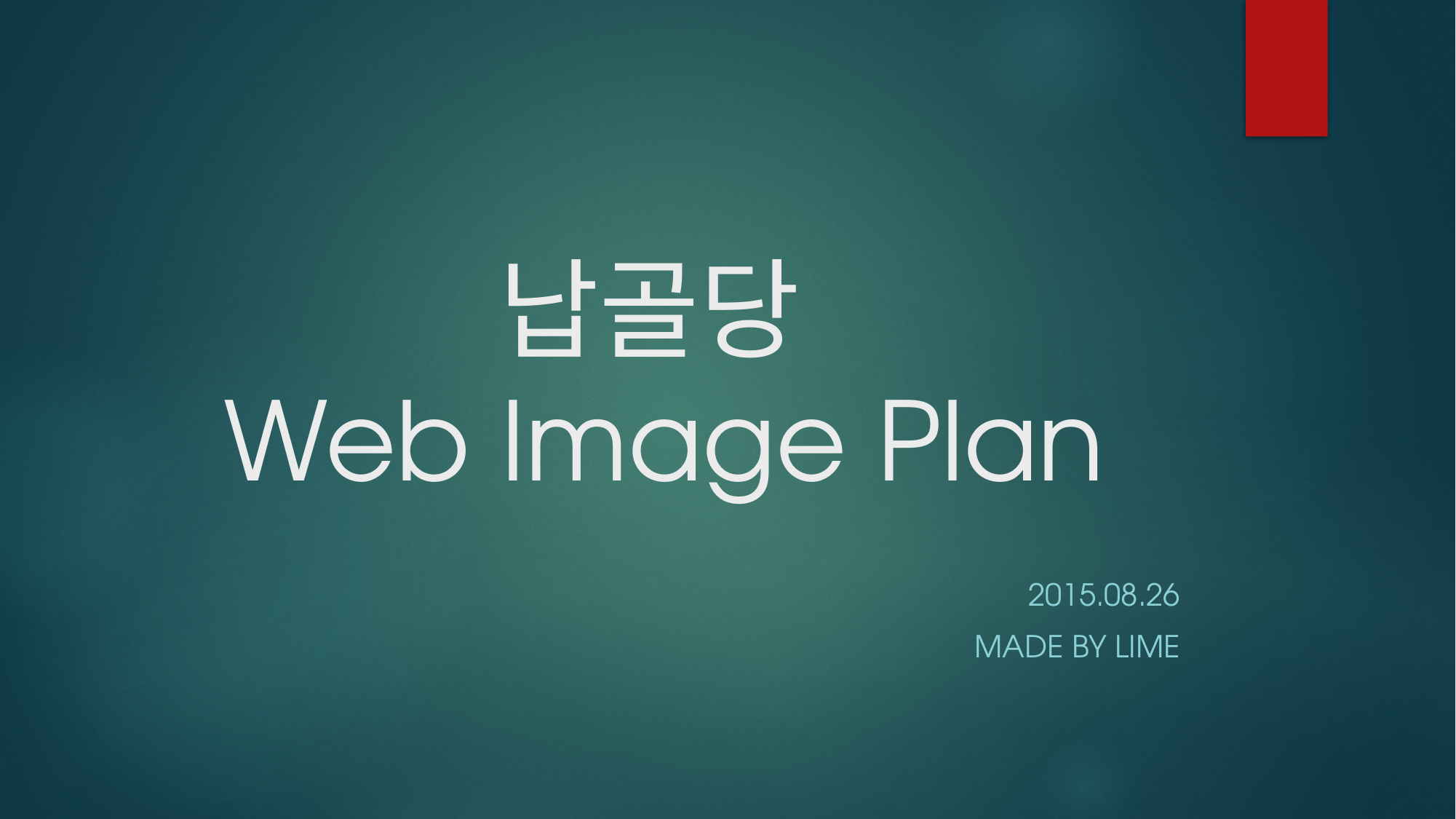

# 납골당 Web Image Plan
2015.08.26
Made by LIme